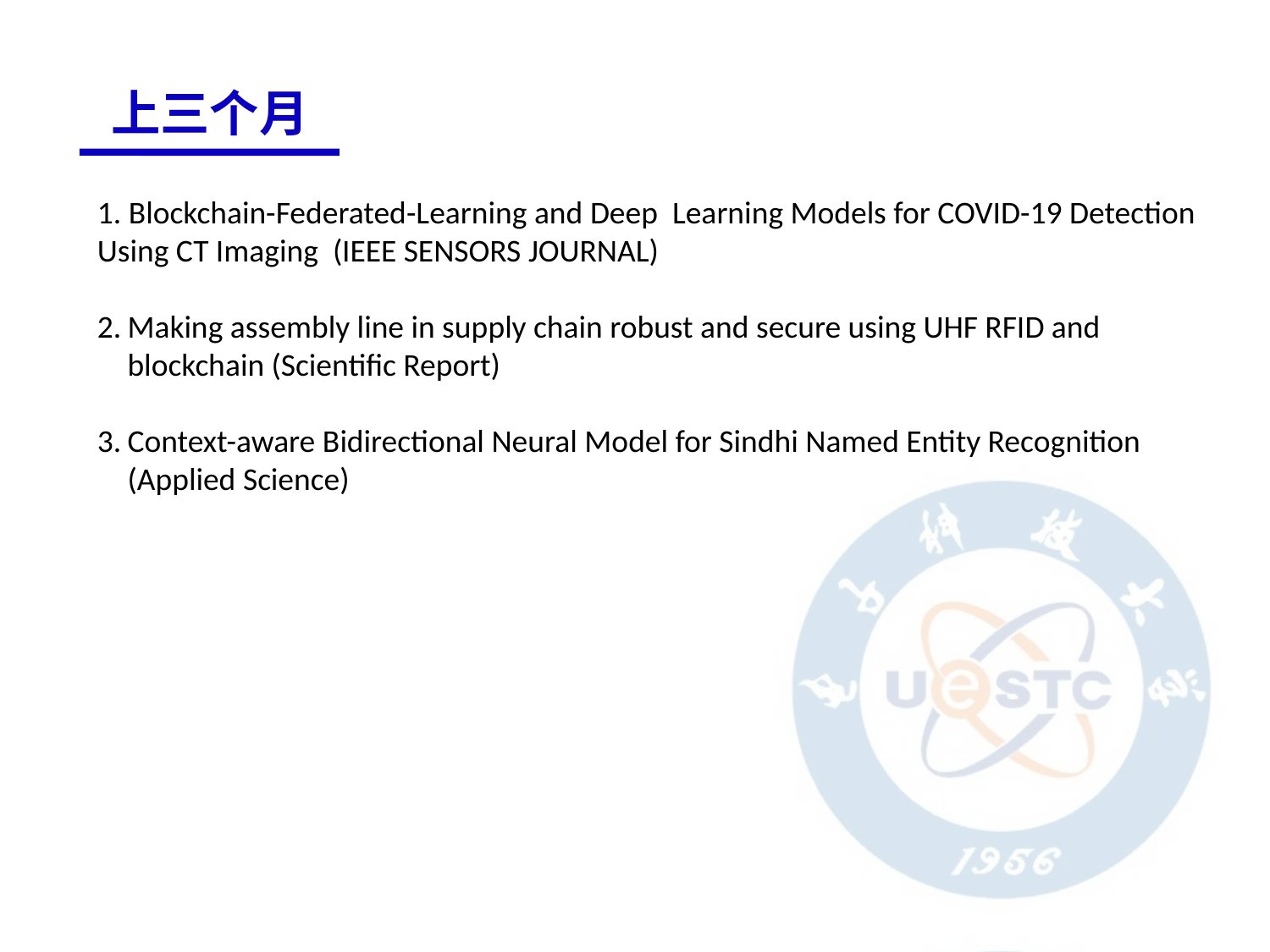

上三个月

1. Blockchain-Federated-Learning and Deep  Learning Models for COVID-19 Detection
Using CT Imaging  (IEEE SENSORS JOURNAL)

Making assembly line in supply chain robust and secure using UHF RFID and blockchain (Scientific Report)

Context-aware Bidirectional Neural Model for Sindhi Named Entity Recognition (Applied Science)